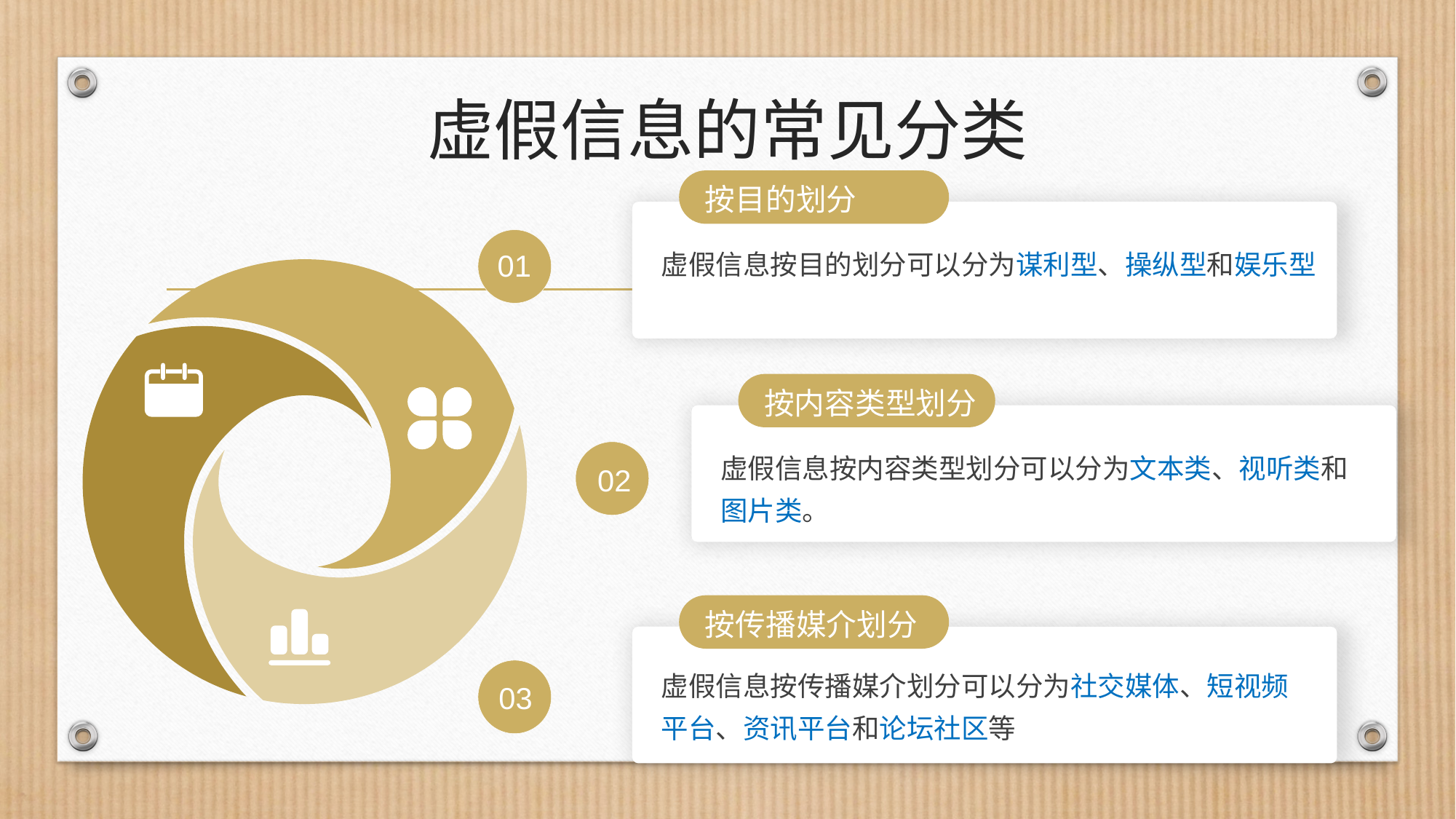

# 虚假信息的常见分类

按目的划分

虚假信息按目的划分可以分为谋利型、操纵型和娱乐型
01

按内容类型划分

虚假信息按内容类型划分可以分为文本类、视听类和图片类。

02

按传播媒介划分

虚假信息按传播媒介划分可以分为社交媒体、短视频平台、资讯平台和论坛社区等

03